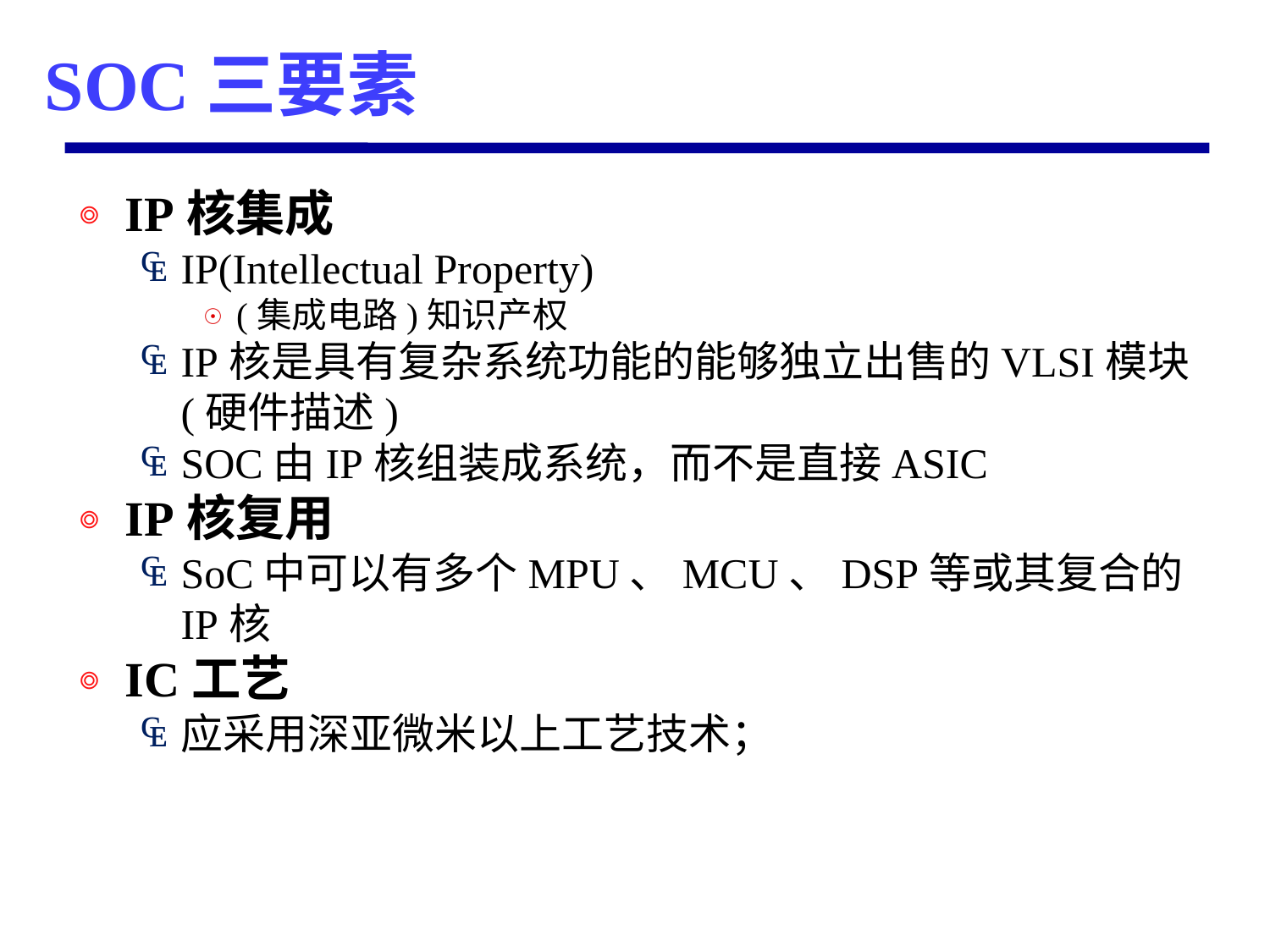

# SOC三要素
IP核集成
IP(Intellectual Property)
(集成电路)知识产权
IP核是具有复杂系统功能的能够独立出售的VLSI模块(硬件描述)
SOC由IP核组装成系统，而不是直接ASIC
IP核复用
SoC中可以有多个MPU、MCU、DSP等或其复合的IP核
IC工艺
应采用深亚微米以上工艺技术；